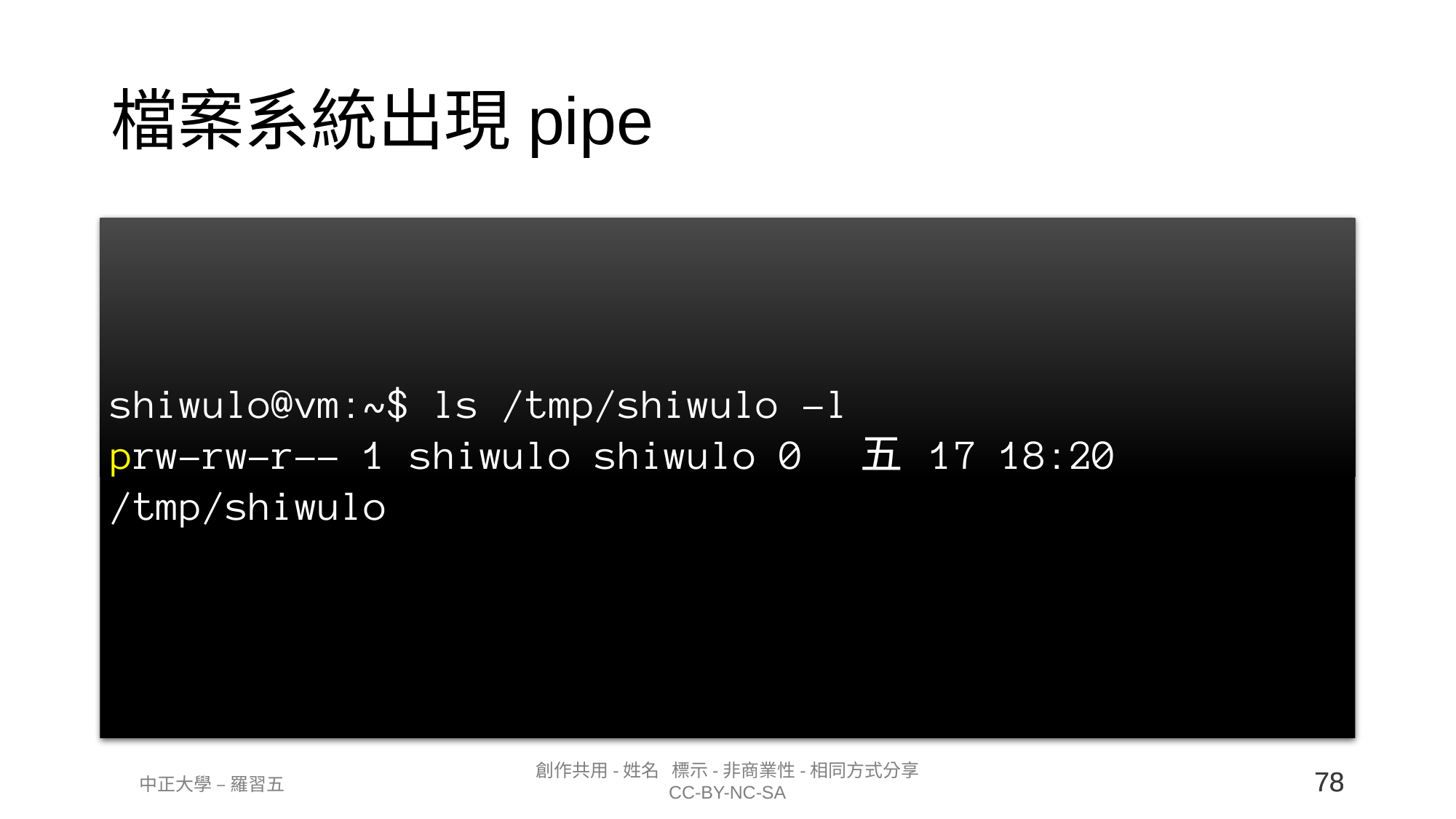

# 檔案系統出現pipe
shiwulo@vm:~$ ls /tmp/shiwulo -l
prw-rw-r-- 1 shiwulo shiwulo 0  五  17 18:20 /tmp/shiwulo